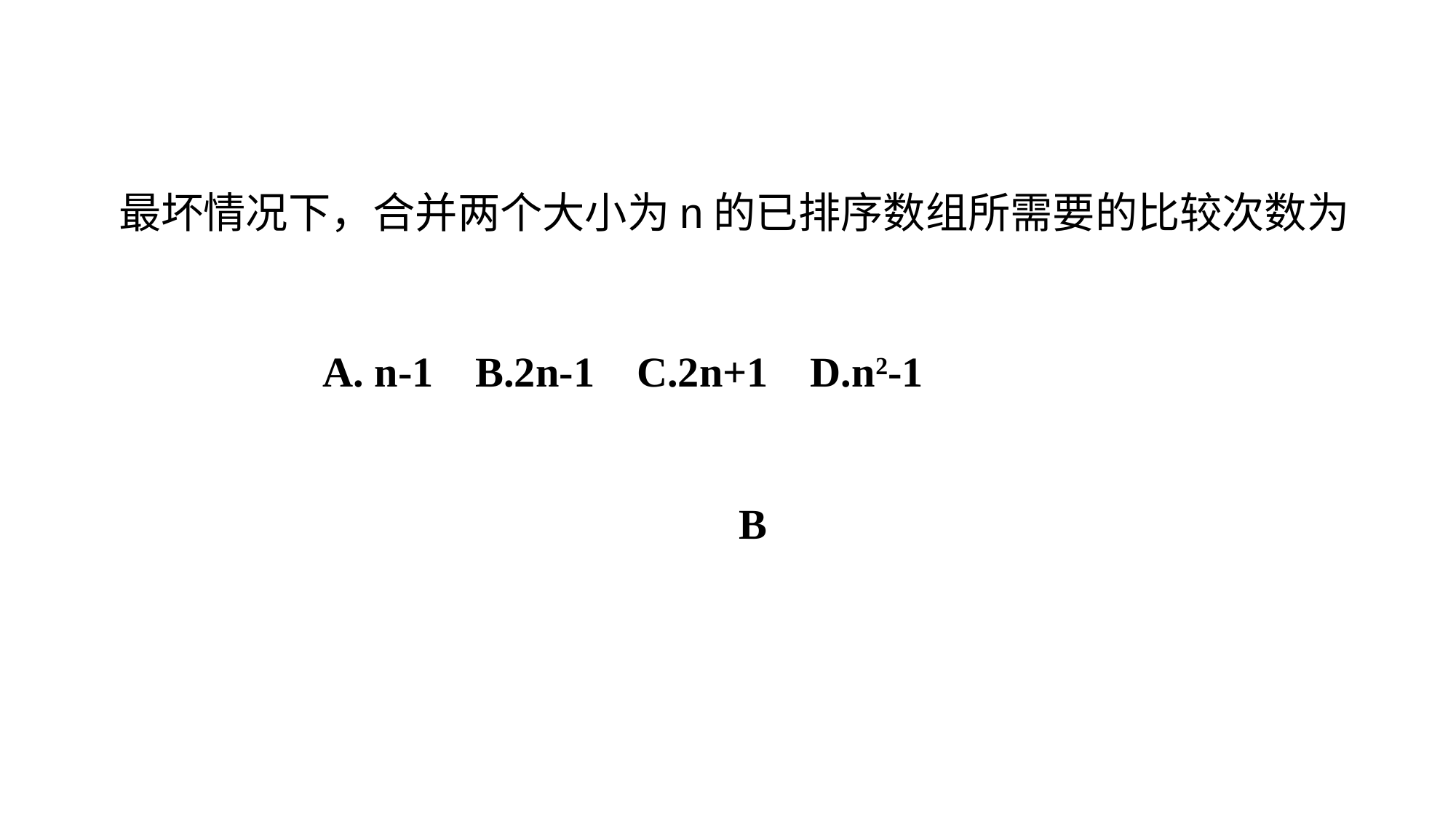

最坏情况下，合并两个大小为n的已排序数组所需要的比较次数为
A. n-1    B.2n-1    C.2n+1    D.n2-1
B